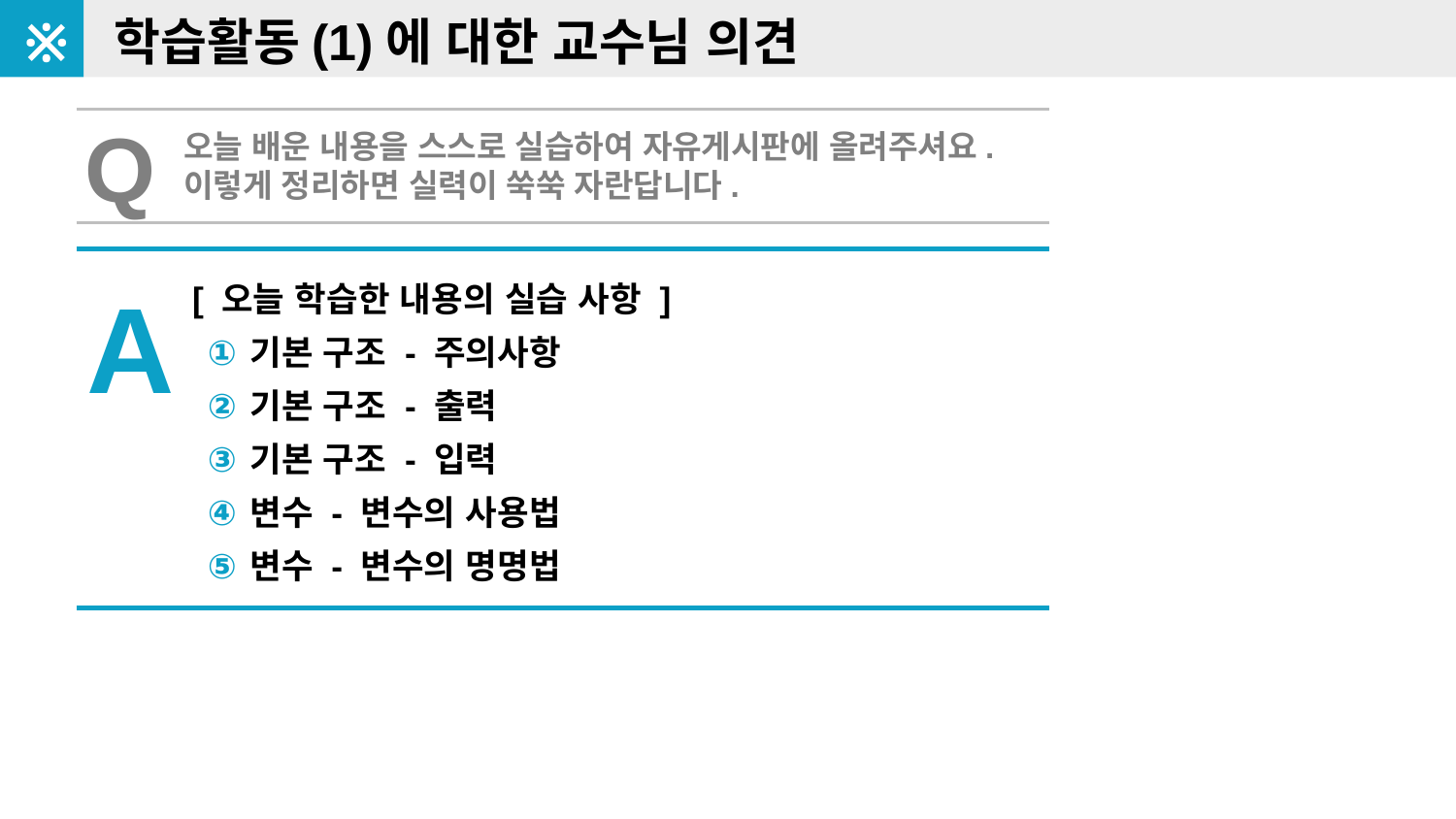

※
학습활동(1)에 대한 교수님 의견
Q
오늘 배운 내용을 스스로 실습하여 자유게시판에 올려주셔요.
이렇게 정리하면 실력이 쑥쑥 자란답니다.
A
[ 오늘 학습한 내용의 실습 사항 ]
기본 구조 - 주의사항
기본 구조 - 출력
기본 구조 - 입력
변수 - 변수의 사용법
변수 - 변수의 명명법